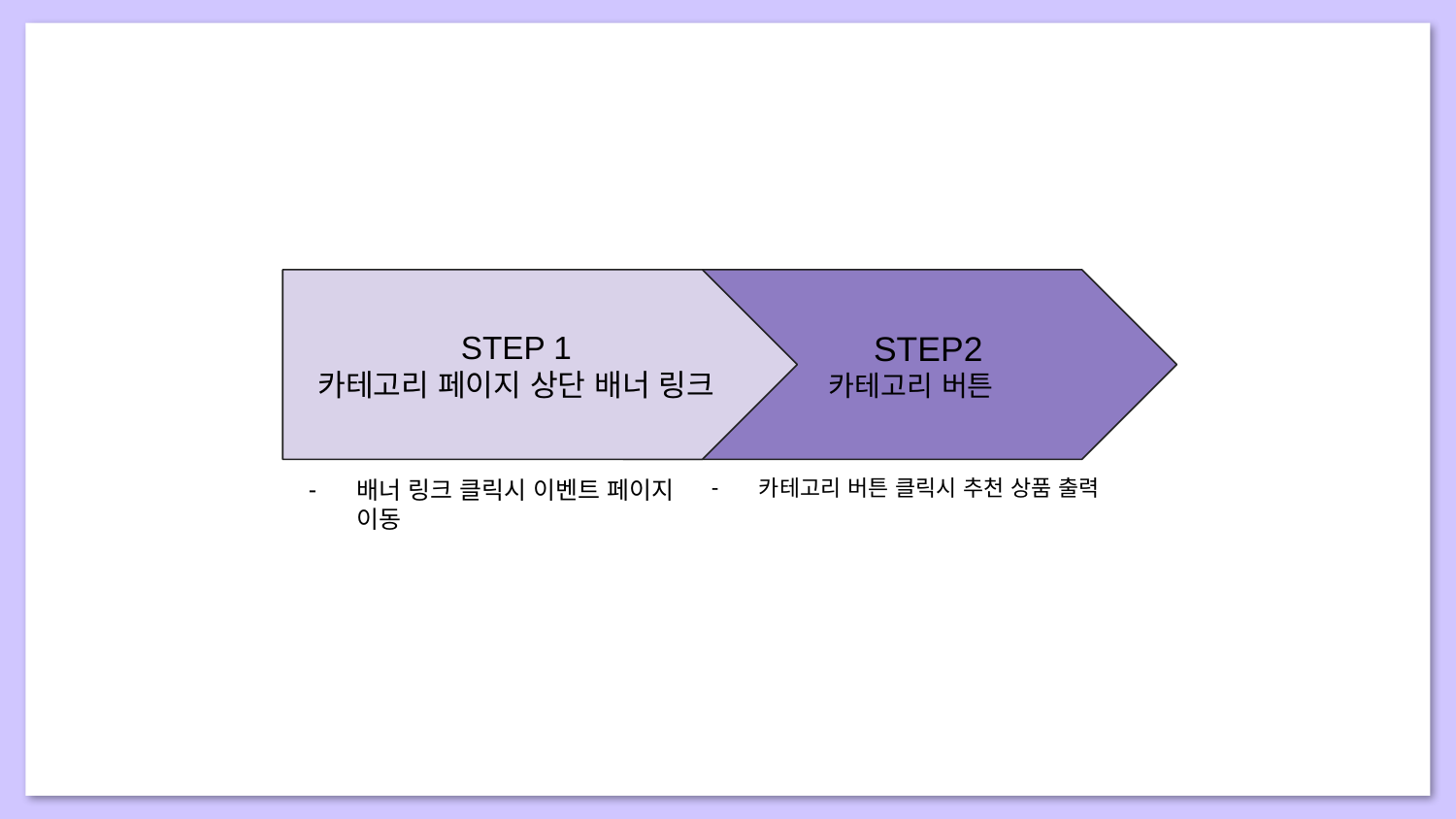

STEP 1
카테고리 페이지 상단 배너 링크

            STEP2
             카테고리 버튼
배너 링크 클릭시 이벤트 페이지 이동

카테고리 버튼 클릭시 추천 상품 출력